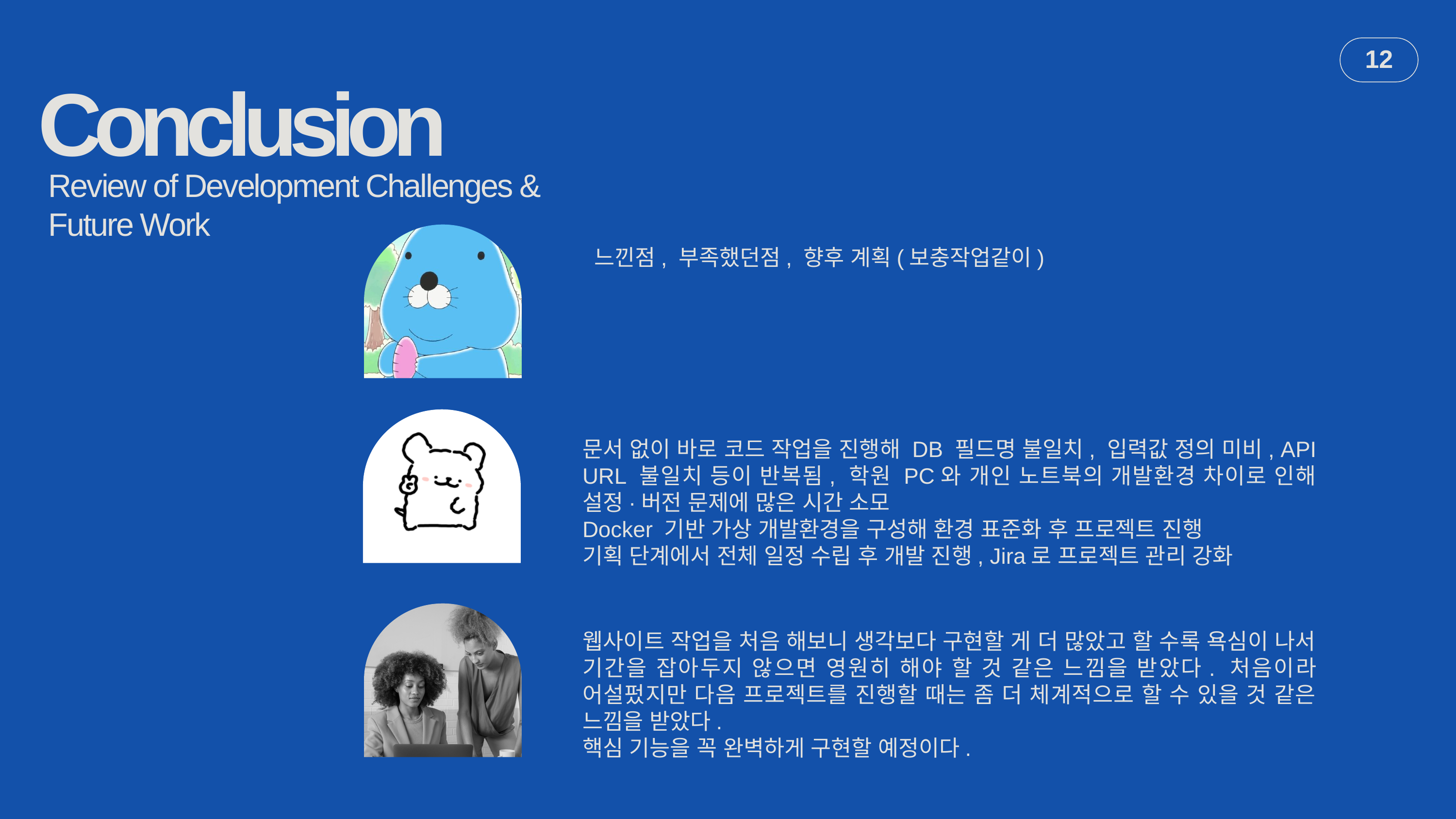

Conclusion
12
Review of Development Challenges & Future Work

느낀점, 부족했던점, 향후 계획(보충작업같이)

문서 없이 바로 코드 작업을 진행해 DB 필드명 불일치, 입력값 정의 미비, API URL 불일치 등이 반복됨, 학원 PC와 개인 노트북의 개발환경 차이로 인해 설정·버전 문제에 많은 시간 소모
Docker 기반 가상 개발환경을 구성해 환경 표준화 후 프로젝트 진행
기획 단계에서 전체 일정 수립 후 개발 진행, Jira로 프로젝트 관리 강화

웹사이트 작업을 처음 해보니 생각보다 구현할 게 더 많았고 할 수록 욕심이 나서 기간을 잡아두지 않으면 영원히 해야 할 것 같은 느낌을 받았다. 처음이라 어설펐지만 다음 프로젝트를 진행할 때는 좀 더 체계적으로 할 수 있을 것 같은 느낌을 받았다.
핵심 기능을 꼭 완벽하게 구현할 예정이다.